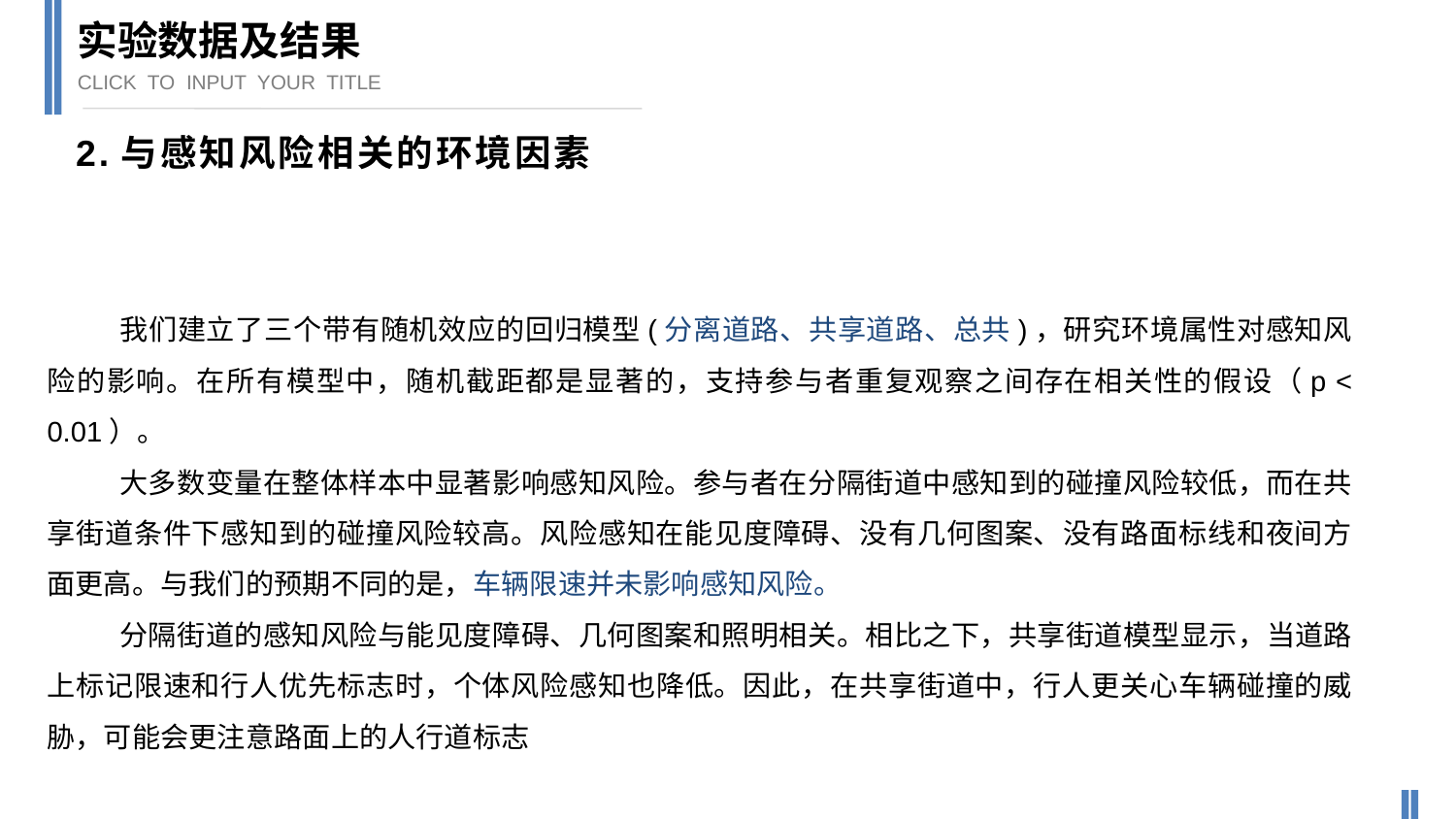

实验数据及结果
CLICK  TO  INPUT  YOUR  TITLE
2.与感知风险相关的环境因素
我们建立了三个带有随机效应的回归模型(分离道路、共享道路、总共)，研究环境属性对感知风险的影响。在所有模型中，随机截距都是显著的，支持参与者重复观察之间存在相关性的假设（p < 0.01）。
大多数变量在整体样本中显著影响感知风险。参与者在分隔街道中感知到的碰撞风险较低，而在共享街道条件下感知到的碰撞风险较高。风险感知在能见度障碍、没有几何图案、没有路面标线和夜间方面更高。与我们的预期不同的是，车辆限速并未影响感知风险。
分隔街道的感知风险与能见度障碍、几何图案和照明相关。相比之下，共享街道模型显示，当道路上标记限速和行人优先标志时，个体风险感知也降低。因此，在共享街道中，行人更关心车辆碰撞的威胁，可能会更注意路面上的人行道标志